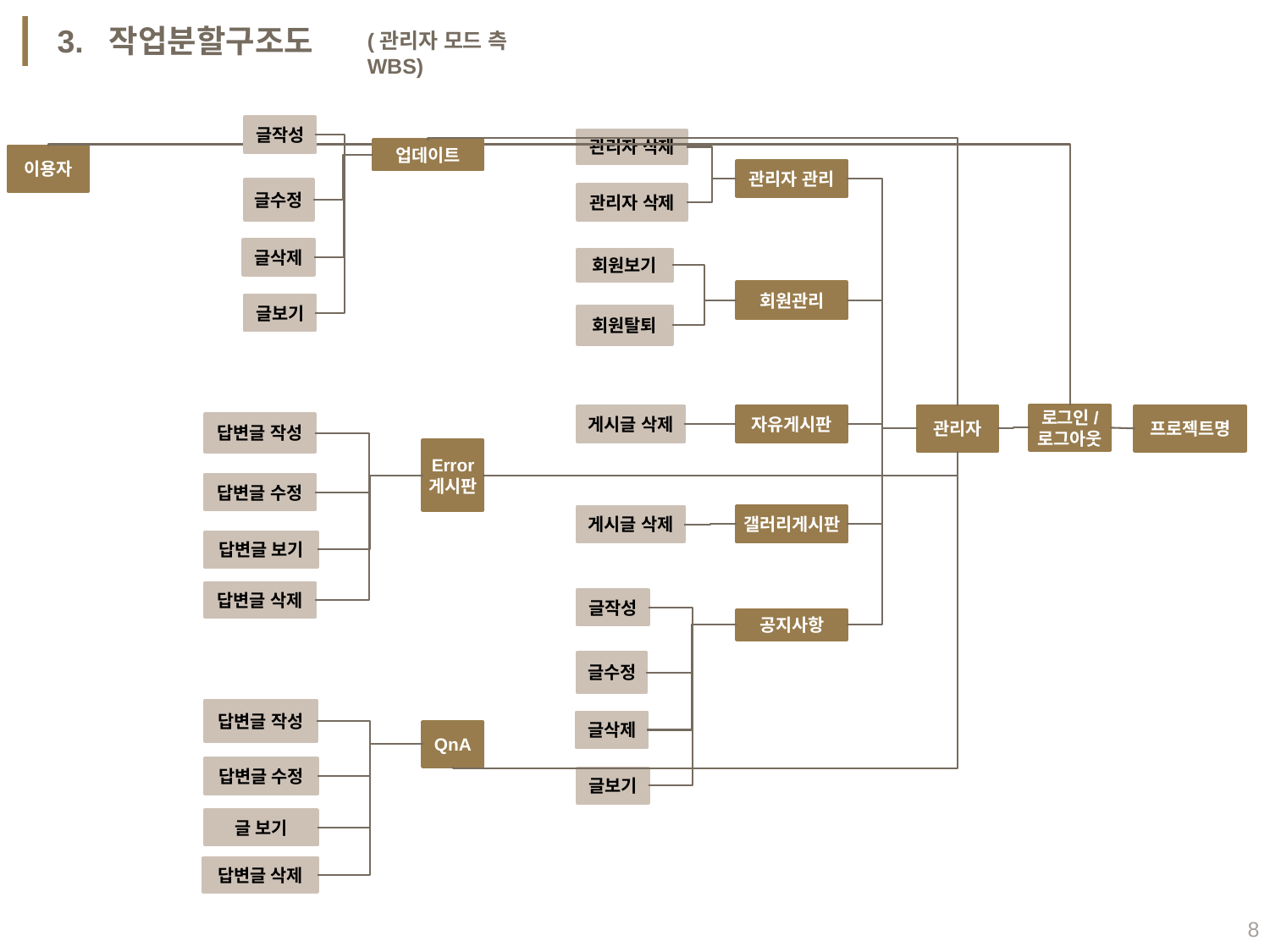

3.  작업분할구조도
(관리자 모드 측 WBS)
글작성
관리자 삭제
업데이트
이용자
관리자 관리
글수정
관리자 삭제
글삭제
회원보기
회원관리
글보기
회원탈퇴
로그인/
로그아웃
프로젝트명
자유게시판
관리자
게시글 삭제
답변글 작성
Error
게시판
답변글 수정
갤러리게시판
게시글 삭제
답변글 보기
답변글 삭제
글작성
공지사항
글수정
답변글 작성
글삭제
QnA
답변글 수정
글보기
글 보기
답변글 삭제
8